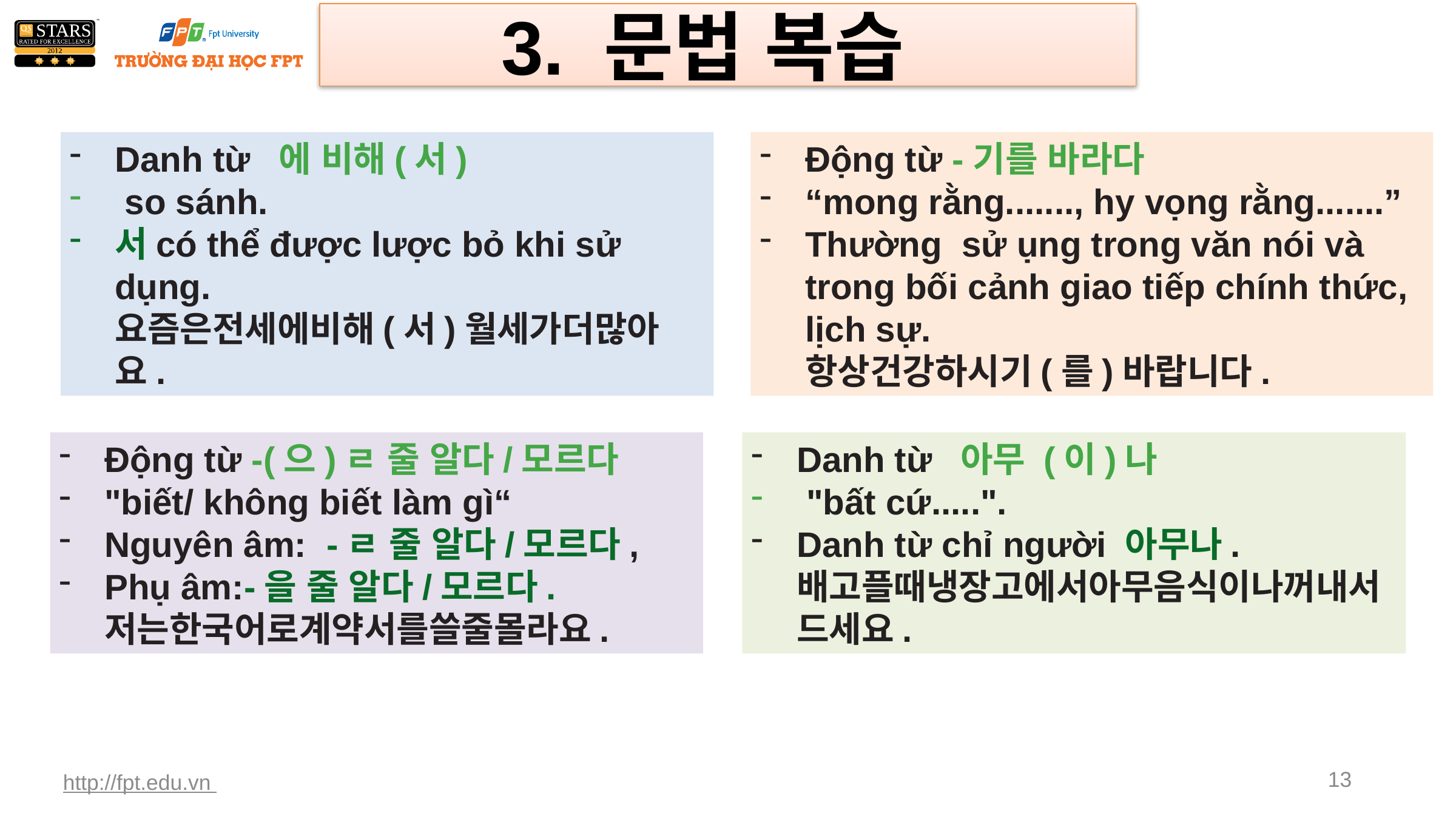

3. 문법 복습
Danh từ  에 비해(서)
 so sánh.
서có thể được lược bỏ khi sử dụng.
요즘은전세에비해(서)월세가더많아요.
Động từ -기를 바라다
“mong rằng......., hy vọng rằng.......”
Thường  sử ụng trong văn nói và trong bối cảnh giao tiếp chính thức, lịch sự.
항상건강하시기(를)바랍니다.
Danh từ  아무 (이)나
 "bất cứ.....".
Danh từ chỉ người 아무나.
배고플때냉장고에서아무음식이나꺼내서드세요.
Động từ -(으)ㄹ 줄 알다/모르다
"biết/ không biết làm gì“
Nguyên âm:  -ㄹ 줄 알다/모르다,
Phụ âm:-을 줄 알다/모르다.
저는한국어로계약서를쓸줄몰라요.
http://fpt.edu.vn
13